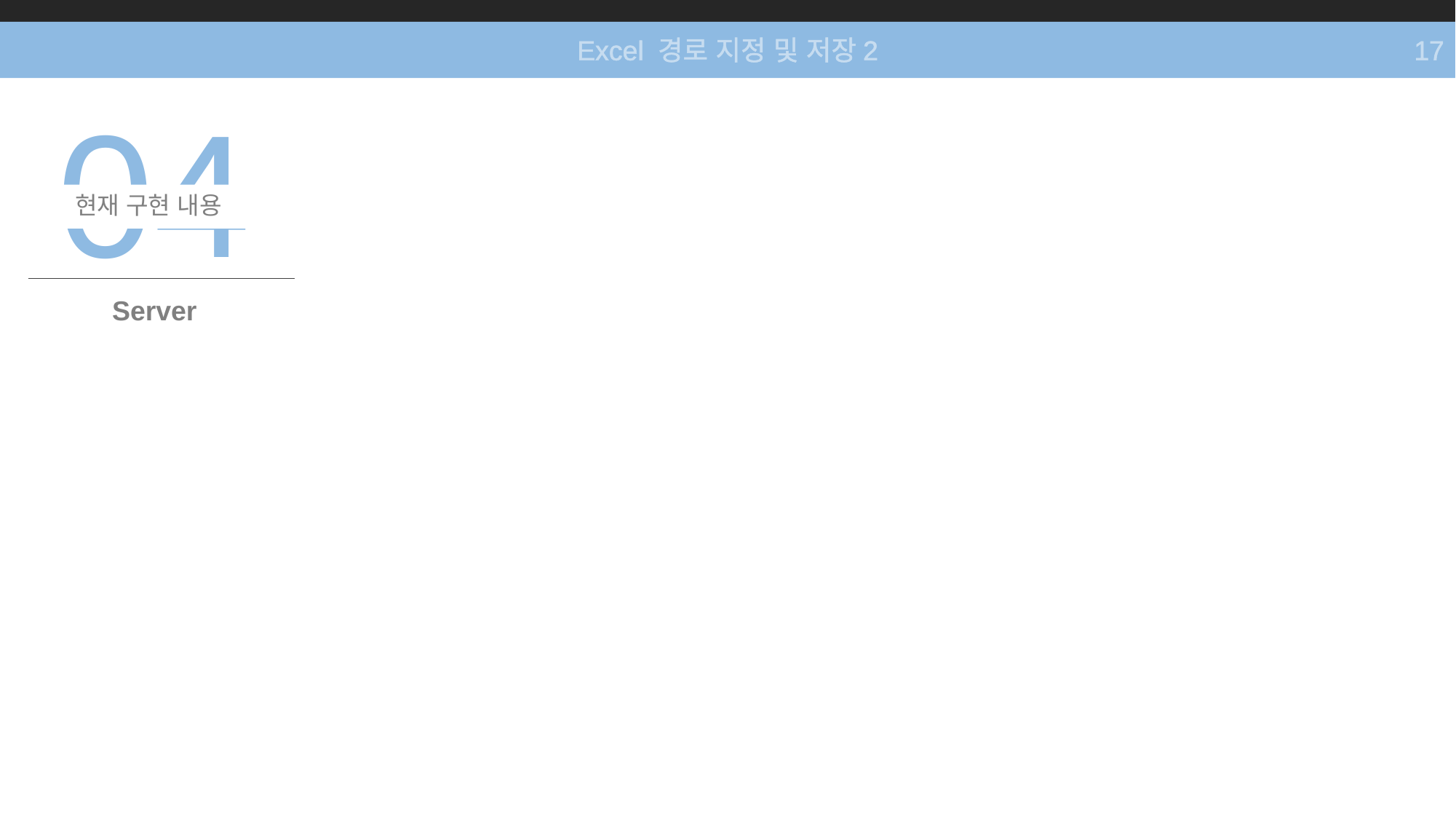

Excel 경로 지정 및 저장2
17
04
현재 구현 내용

Server